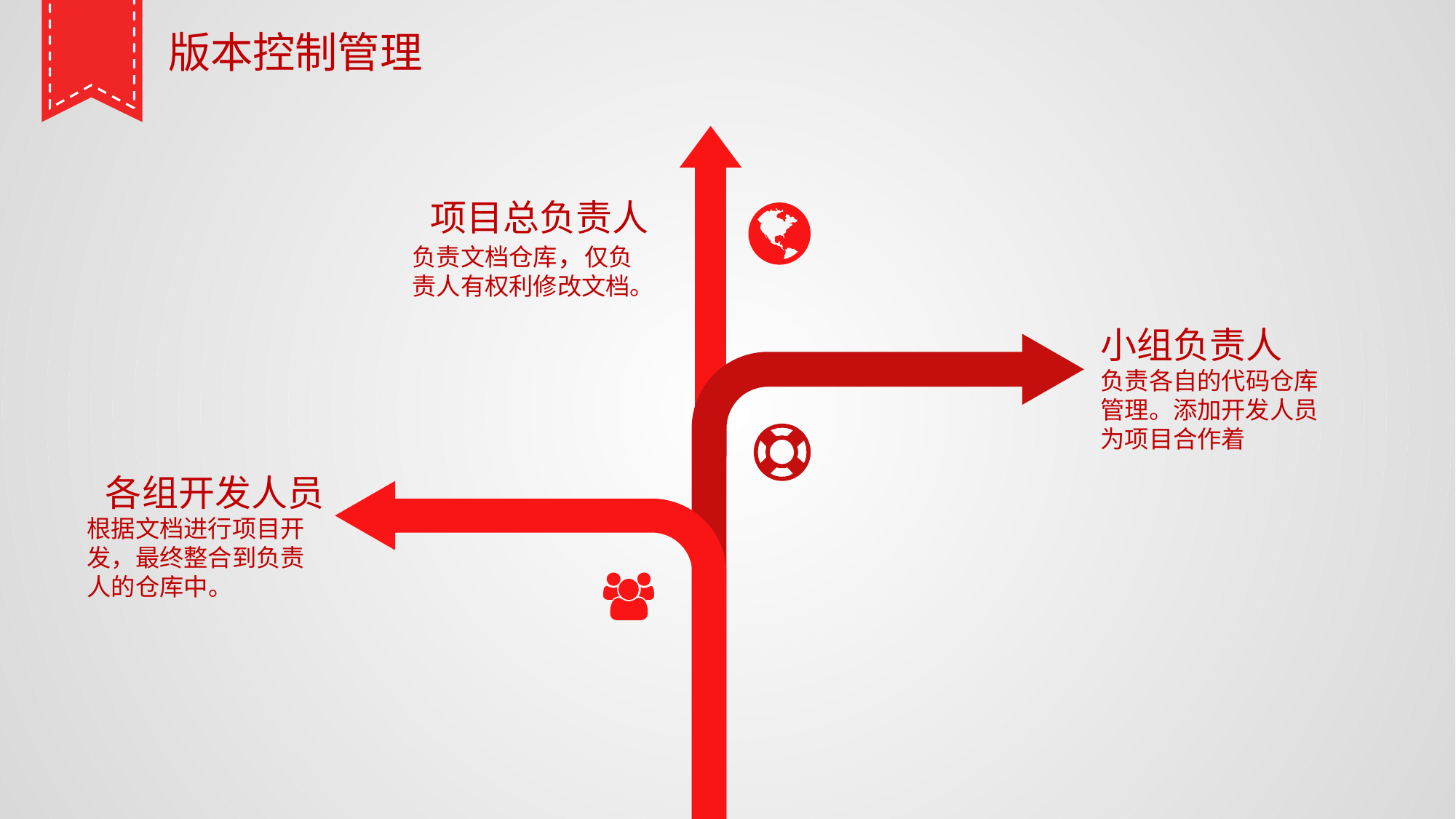

版本控制管理

项目总负责人
负责文档仓库，仅负责人有权利修改文档。

小组负责人
负责各自的代码仓库管理。添加开发人员为项目合作着

各组开发人员
根据文档进行项目开发，最终整合到负责人的仓库中。